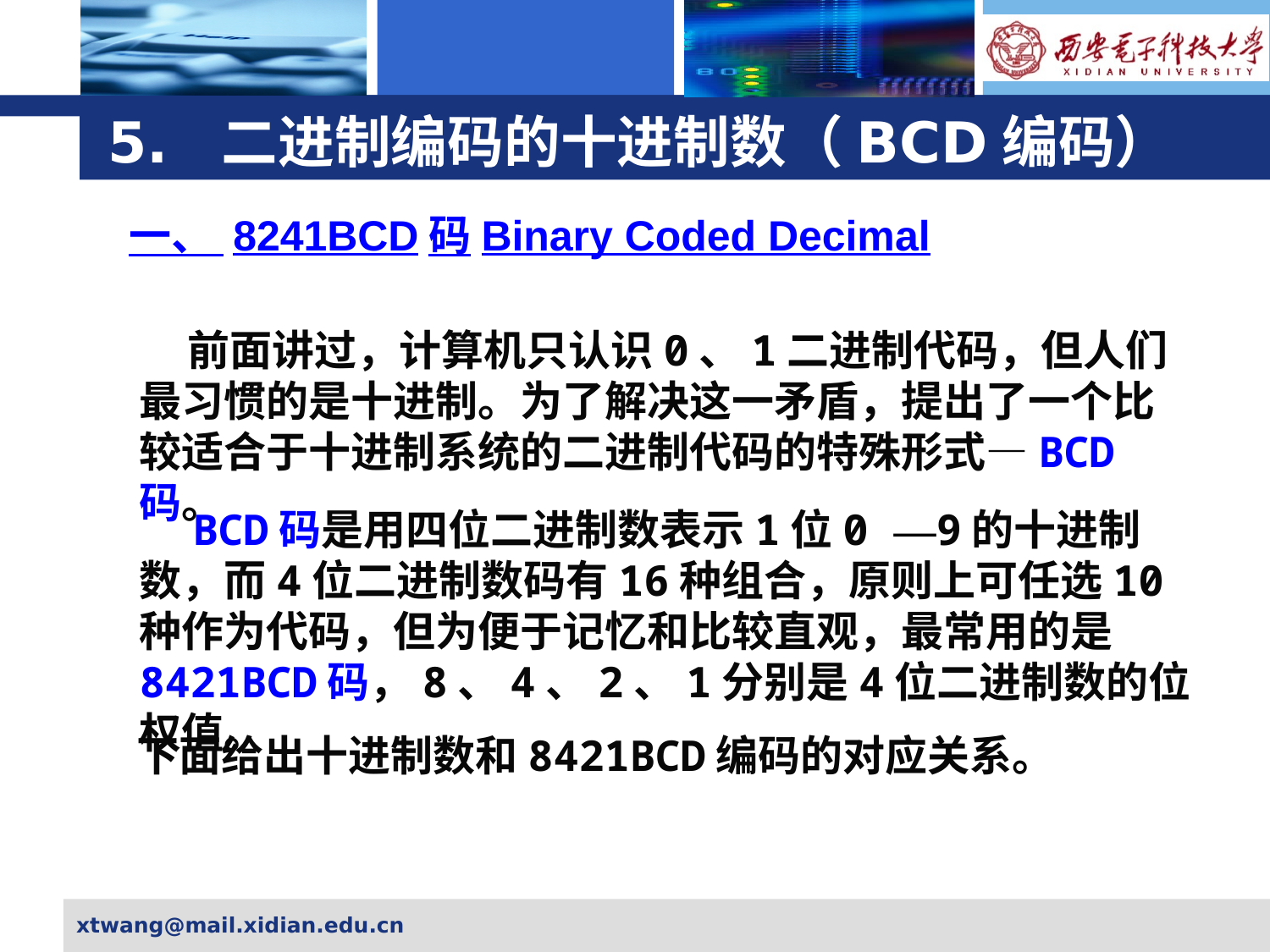

# 5.  二进制编码的十进制数（BCD编码）
一、 8241BCD码Binary Coded Decimal
    前面讲过，计算机只认识0、1二进制代码，但人们最习惯的是十进制。为了解决这一矛盾，提出了一个比较适合于十进制系统的二进制代码的特殊形式—BCD码。
      BCD码是用四位二进制数表示1位0 —9的十进制数，而4位二进制数码有16种组合，原则上可任选10种作为代码，但为便于记忆和比较直观，最常用的是8421BCD码，8、4、2、1分别是4位二进制数的位权值。
下面给出十进制数和8421BCD编码的对应关系。
xtwang@mail.xidian.edu.cn